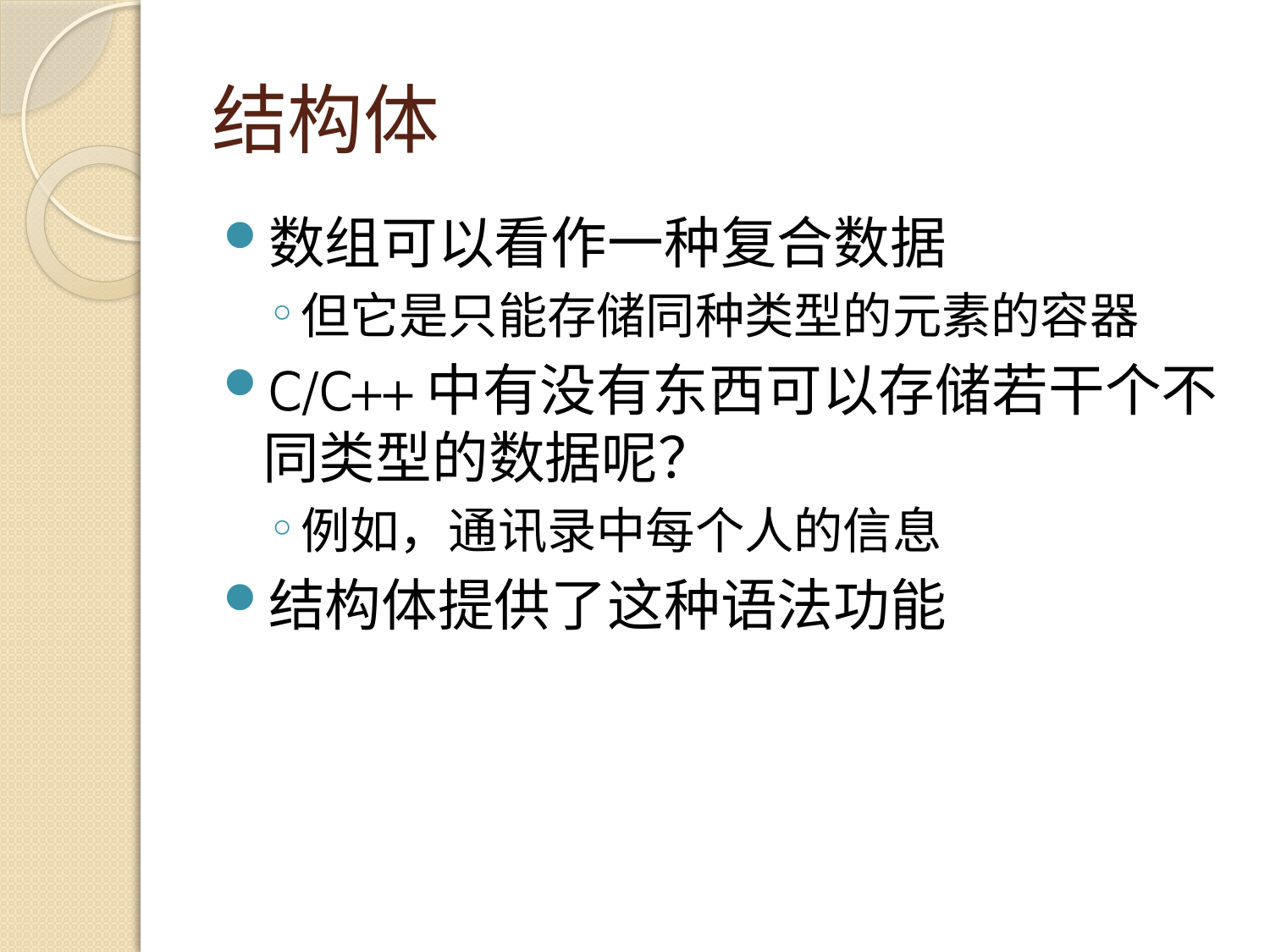

# 结构体
数组可以看作一种复合数据
但它是只能存储同种类型的元素的容器
C/C++中有没有东西可以存储若干个不同类型的数据呢？
例如，通讯录中每个人的信息
结构体提供了这种语法功能